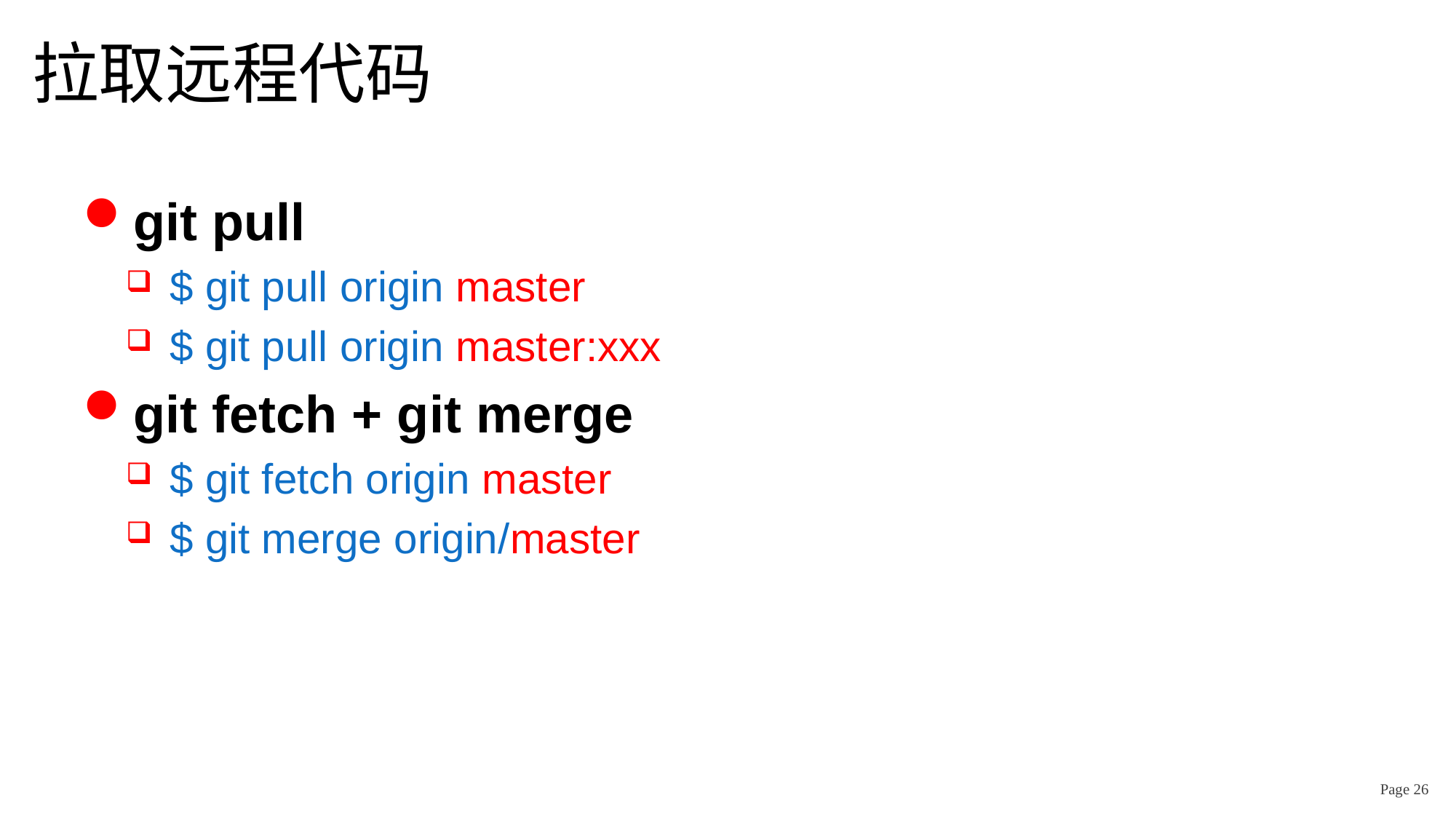

# 拉取远程代码
git pull
$ git pull origin master
$ git pull origin master:xxx
git fetch + git merge
$ git fetch origin master
$ git merge origin/master